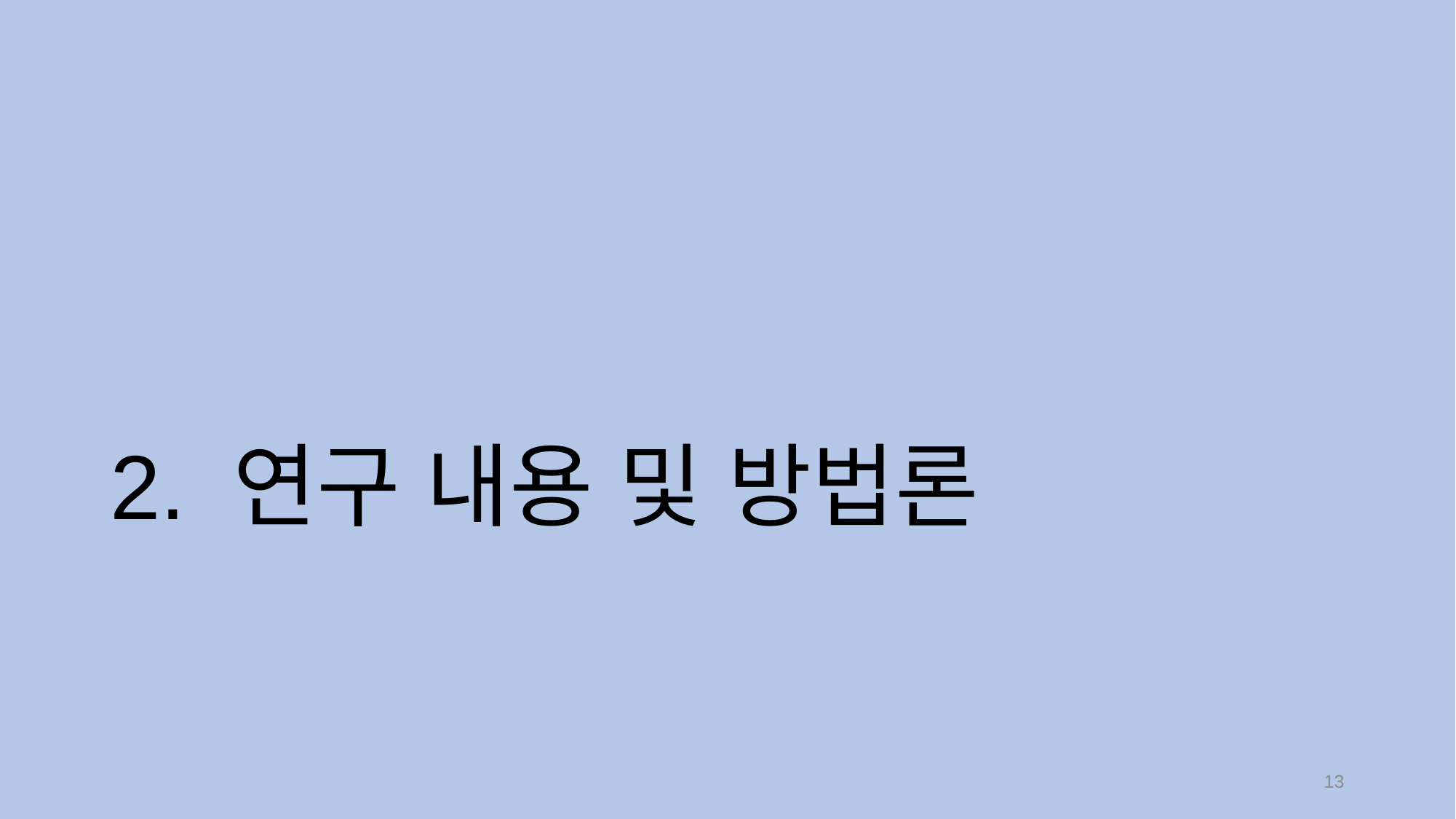

# 2. 연구 내용 및 방법론

13